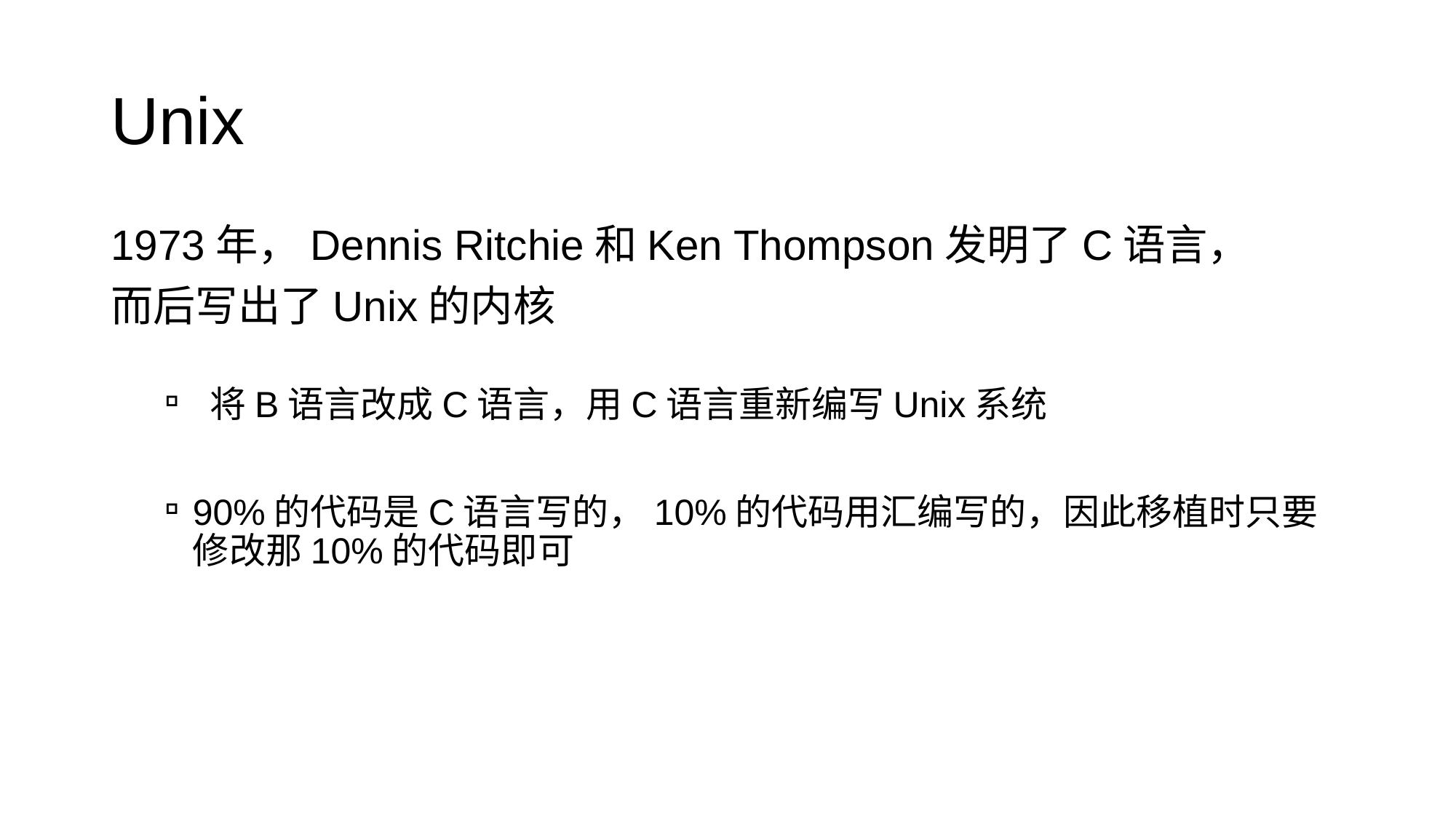

# Unix
1973年，Dennis Ritchie和Ken Thompson发明了C语言，
而后写出了Unix的内核

 将B语言改成C语言，用C语言重新编写Unix系统

90%的代码是C语言写的，10%的代码用汇编写的，因此移植时只要修改那10%的代码即可